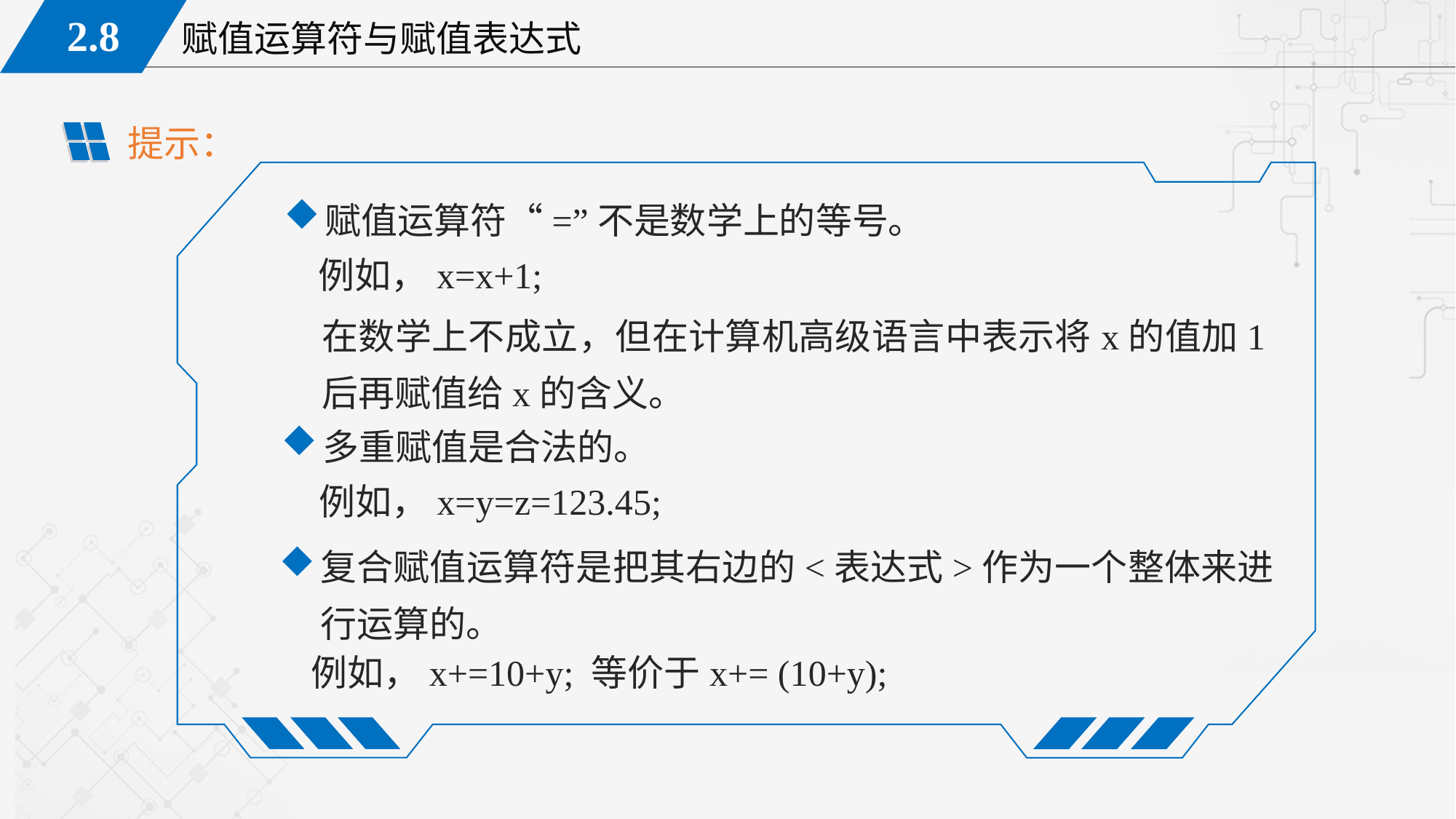

提示：

赋值运算符“=”不是数学上的等号。
例如，x=x+1;
在数学上不成立，但在计算机高级语言中表示将x的值加1后再赋值给x的含义。
多重赋值是合法的。
例如，x=y=z=123.45;
复合赋值运算符是把其右边的<表达式>作为一个整体来进行运算的。
例如，x+=10+y; 等价于x+= (10+y);